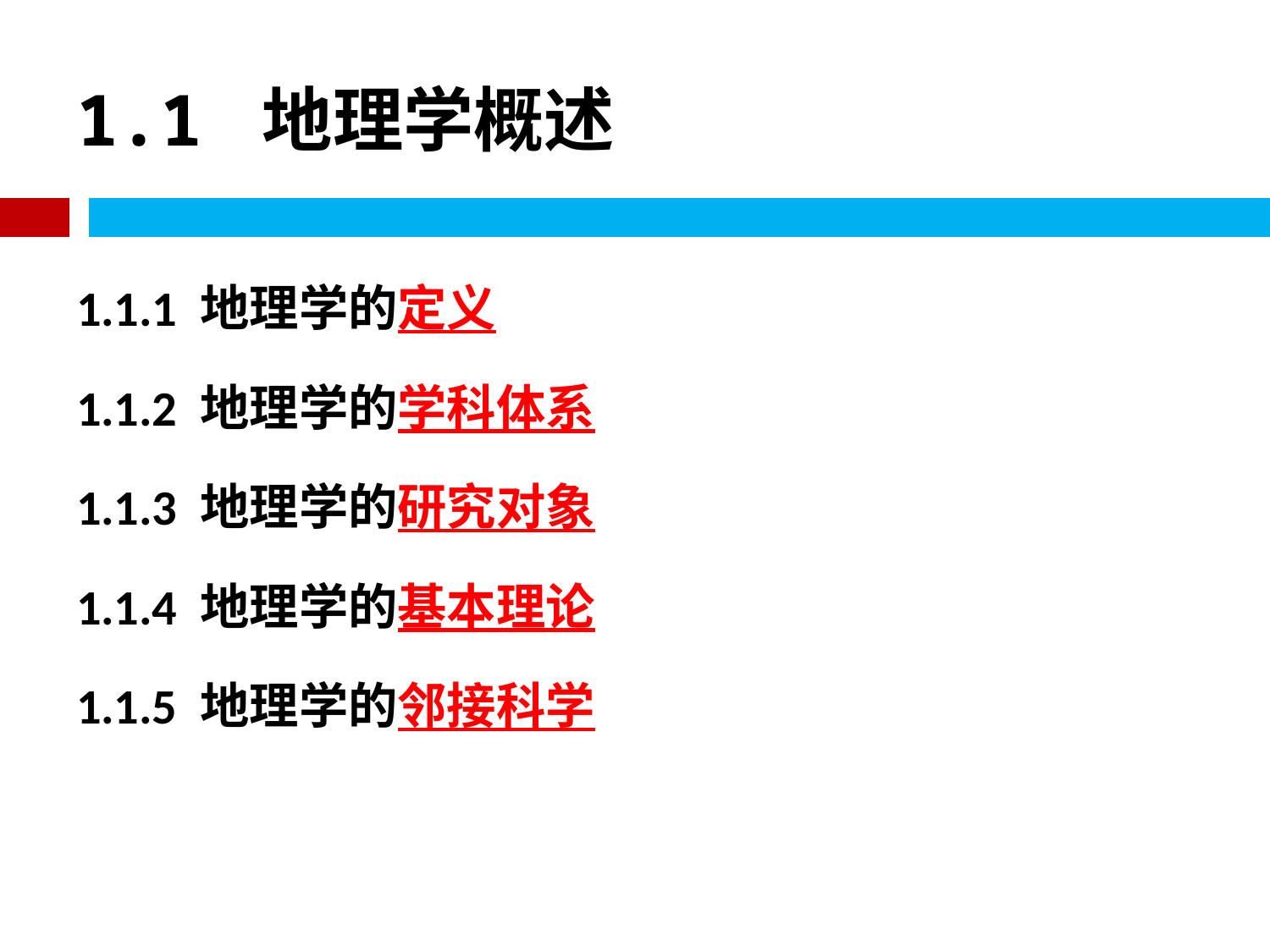

# 1.1 地理学概述
1.1.1 地理学的定义
1.1.2 地理学的学科体系
1.1.3 地理学的研究对象
1.1.4 地理学的基本理论
1.1.5 地理学的邻接科学